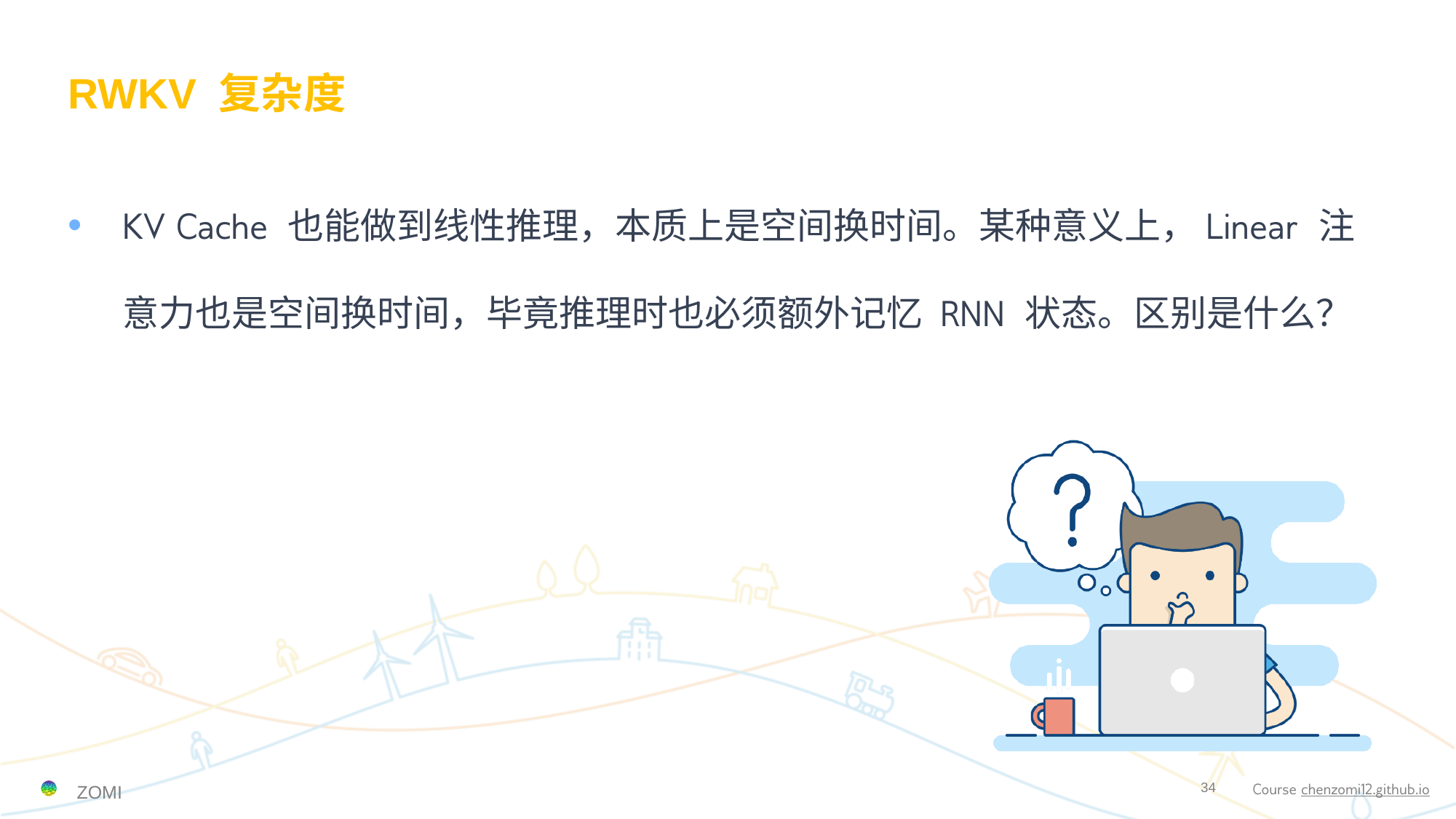

# RWKV 复杂度
KV Cache 也能做到线性推理，本质上是空间换时间。某种意义上，Linear 注意力也是空间换时间，毕竟推理时也必须额外记忆 RNN 状态。区别是什么？